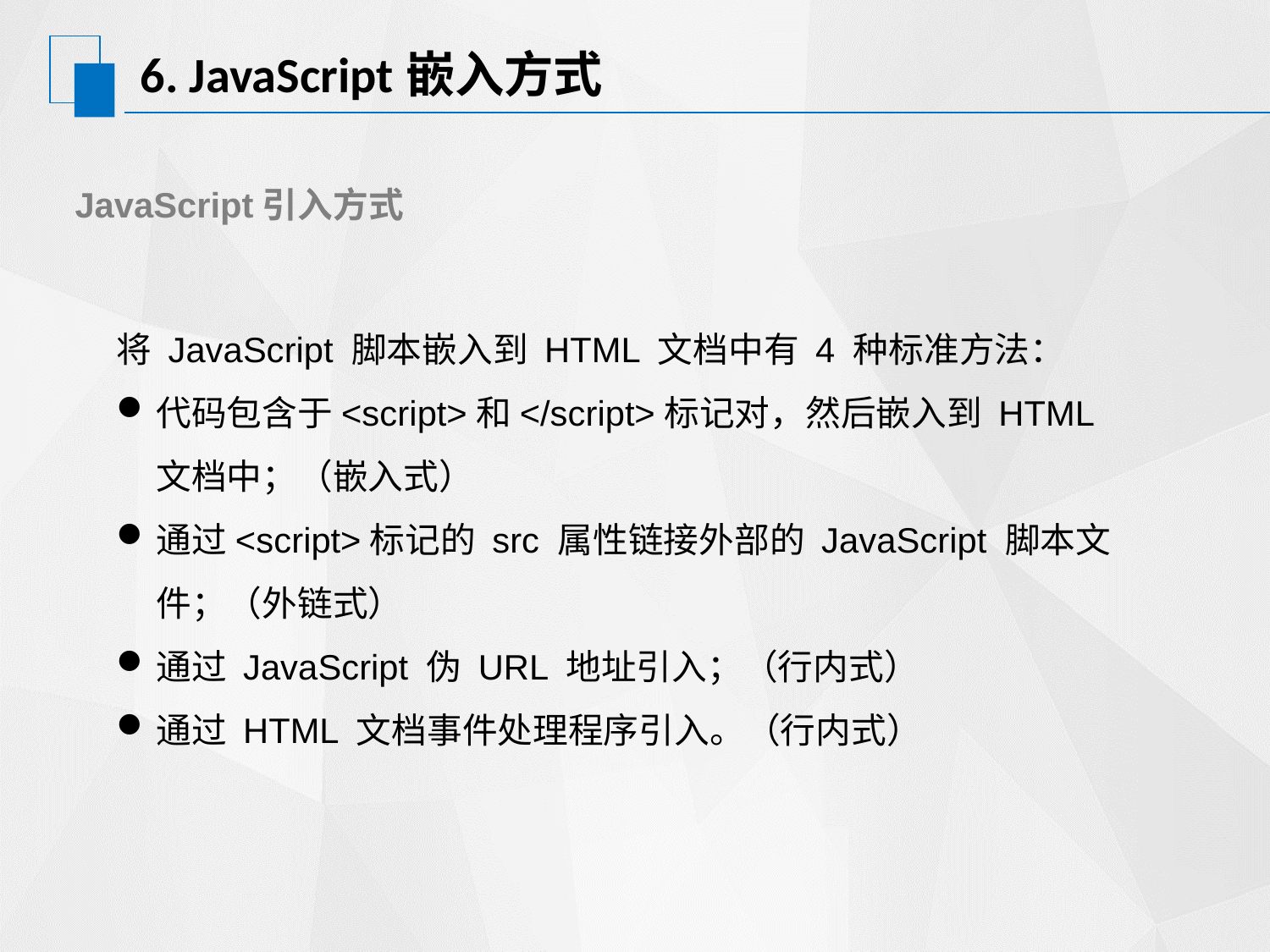

# 6. JavaScript嵌入方式
JavaScript引入方式
将 JavaScript 脚本嵌入到 HTML 文档中有 4 种标准方法：
代码包含于<script>和</script>标记对，然后嵌入到 HTML 文档中；（嵌入式）
通过<script>标记的 src 属性链接外部的 JavaScript 脚本文件；（外链式）
通过 JavaScript 伪 URL 地址引入；（行内式）
通过 HTML 文档事件处理程序引入。（行内式）